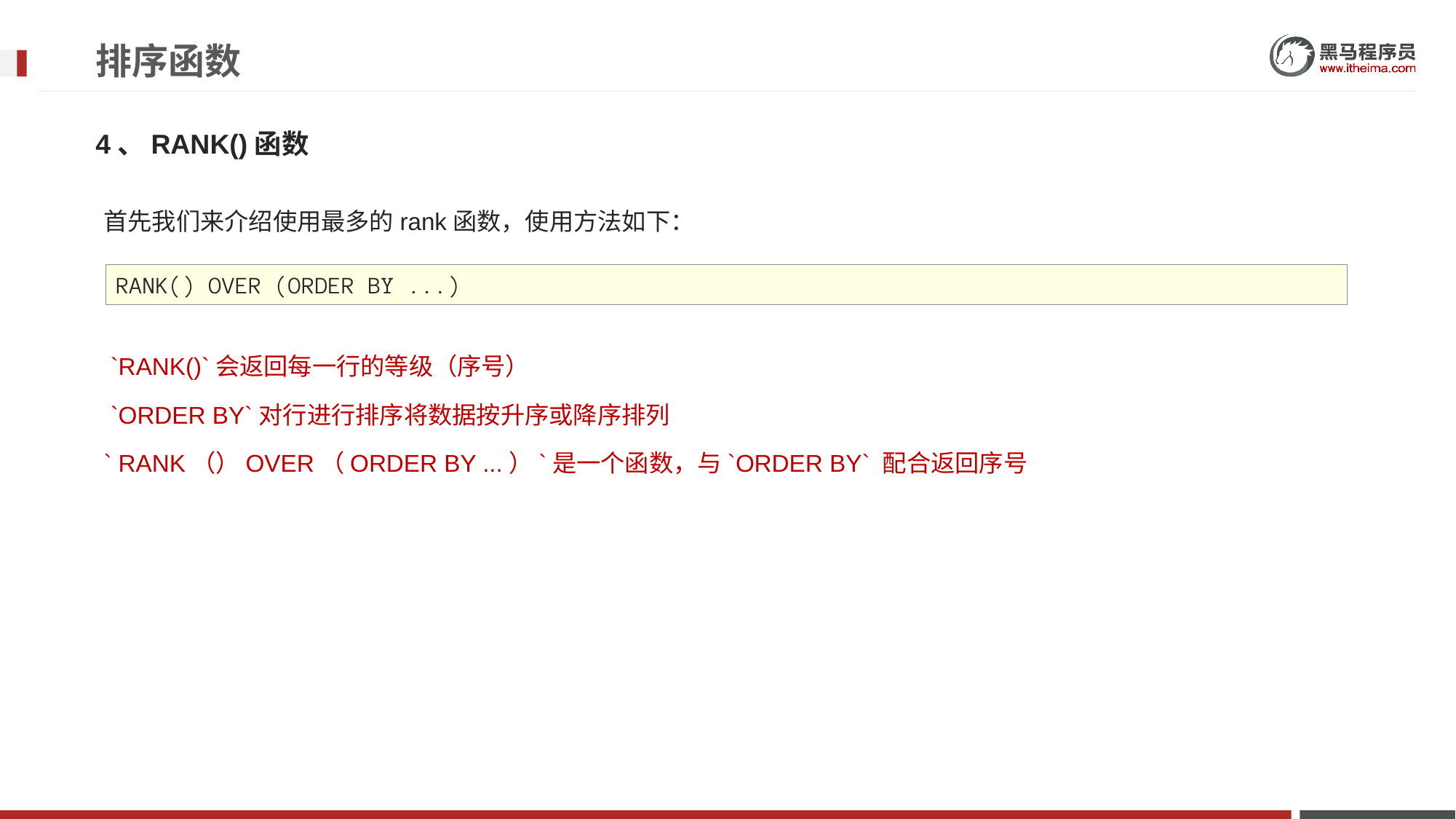

# 排序函数
4、RANK()函数
首先我们来介绍使用最多的rank函数，使用方法如下：

 `RANK()`会返回每一行的等级（序号）
 `ORDER BY`对行进行排序将数据按升序或降序排列
` RANK（）OVER（ORDER BY ...）`是一个函数，与`ORDER BY` 配合返回序号
RANK() OVER (ORDER BY ...)